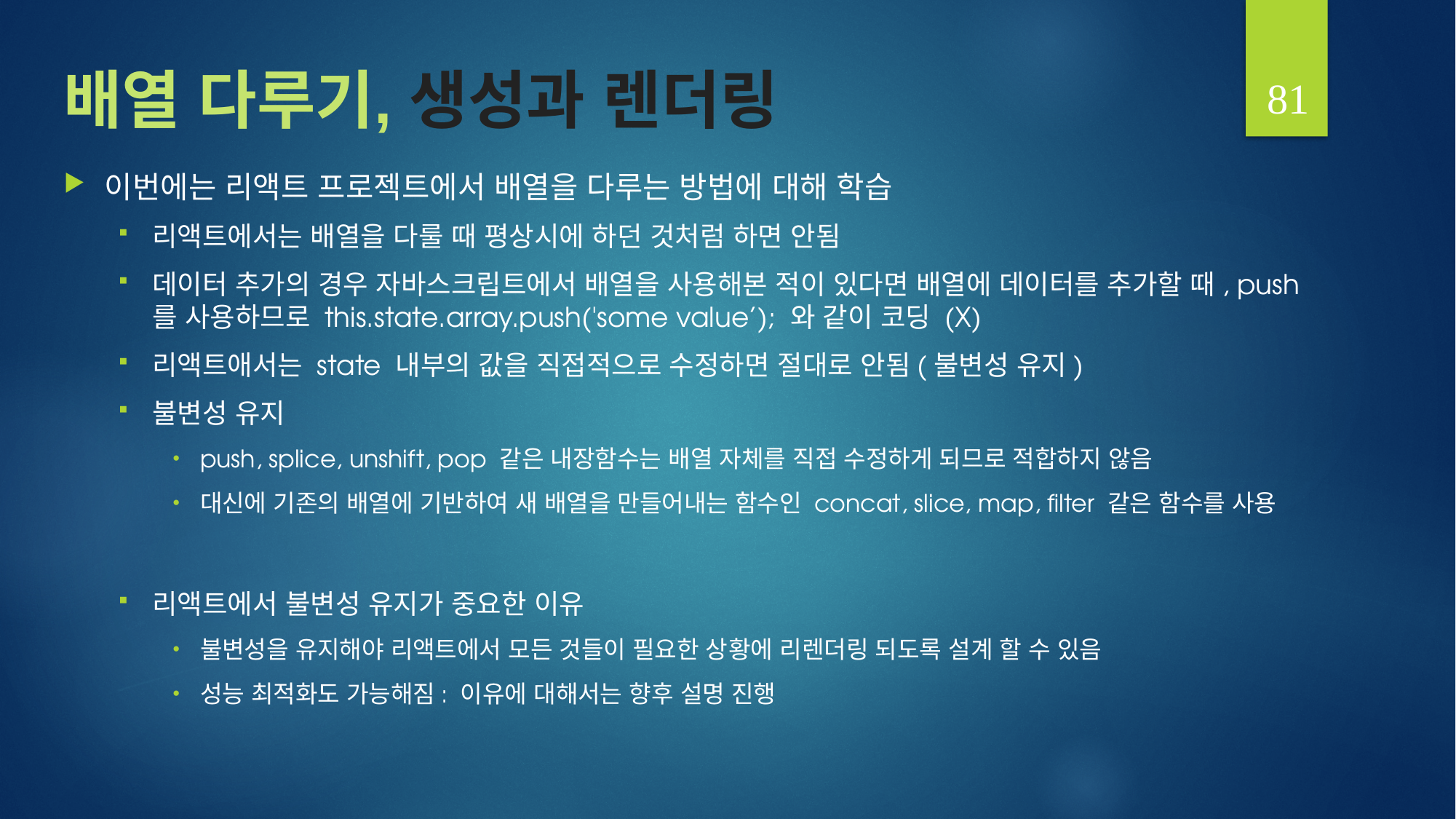

81
# 배열 다루기, 생성과 렌더링
이번에는 리액트 프로젝트에서 배열을 다루는 방법에 대해 학습
리액트에서는 배열을 다룰 때 평상시에 하던 것처럼 하면 안됨
데이터 추가의 경우 자바스크립트에서 배열을 사용해본 적이 있다면 배열에 데이터를 추가할 때, push를 사용하므로 this.state.array.push('some value’); 와 같이 코딩 (X)
리액트애서는 state 내부의 값을 직접적으로 수정하면 절대로 안됨(불변성 유지)
불변성 유지
push, splice, unshift, pop 같은 내장함수는 배열 자체를 직접 수정하게 되므로 적합하지 않음
대신에 기존의 배열에 기반하여 새 배열을 만들어내는 함수인 concat, slice, map, filter 같은 함수를 사용

리액트에서 불변성 유지가 중요한 이유
불변성을 유지해야 리액트에서 모든 것들이 필요한 상황에 리렌더링 되도록 설계 할 수 있음
성능 최적화도 가능해짐: 이유에 대해서는 향후 설명 진행